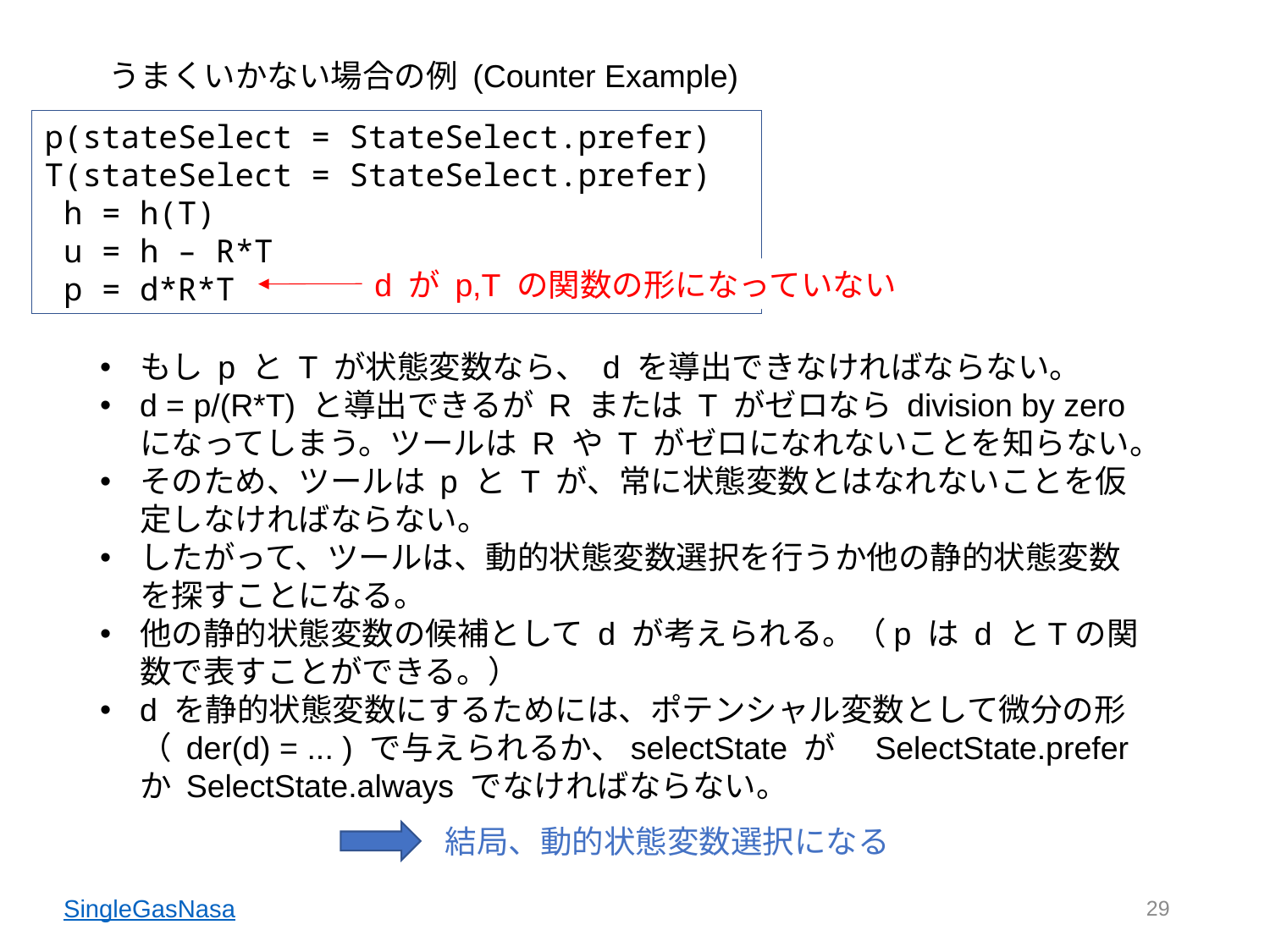

うまくいかない場合の例 (Counter Example)
p(stateSelect = StateSelect.prefer)
T(stateSelect = StateSelect.prefer)
 h = h(T)
 u = h – R*T
 p = d*R*T
d が p,T の関数の形になっていない
もし p と T が状態変数なら、 d を導出できなければならない。
d = p/(R*T) と導出できるが R または T がゼロなら division by zero になってしまう。ツールは R や T がゼロになれないことを知らない。
そのため、ツールは p と T が、常に状態変数とはなれないことを仮定しなければならない。
したがって、ツールは、動的状態変数選択を行うか他の静的状態変数を探すことになる。
他の静的状態変数の候補として d が考えられる。（p は d とTの関数で表すことができる。）
d を静的状態変数にするためには、ポテンシャル変数として微分の形（ der(d) = ... ) で与えられるか、selectState が　SelectState.prefer か SelectState.always でなければならない。
結局、動的状態変数選択になる

29
SingleGasNasa